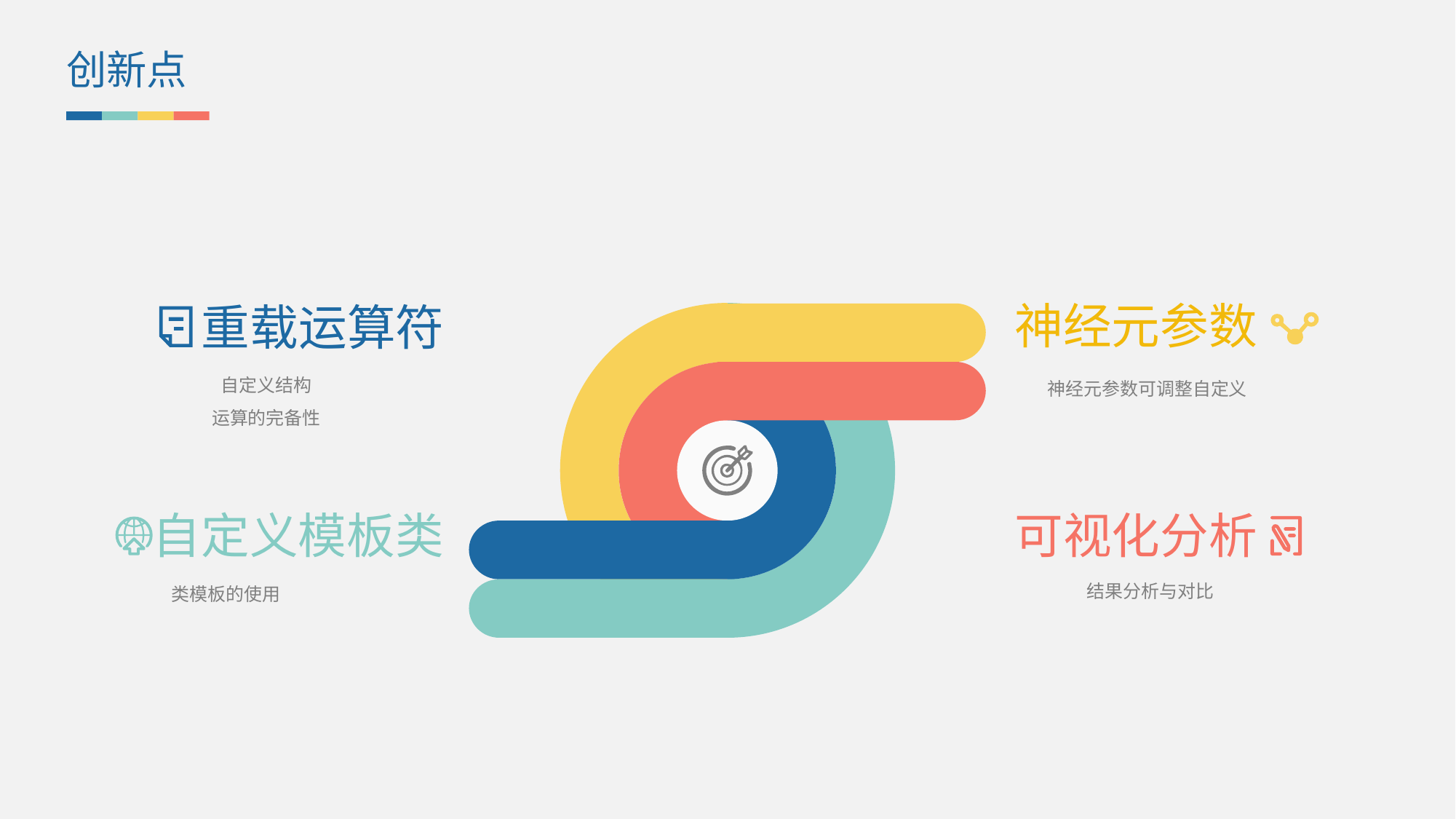

创新点

神经元参数
重载运算符

自定义结构
运算的完备性
神经元参数可调整自定义
自定义模板类
可视化分析

结果分析与对比
类模板的使用